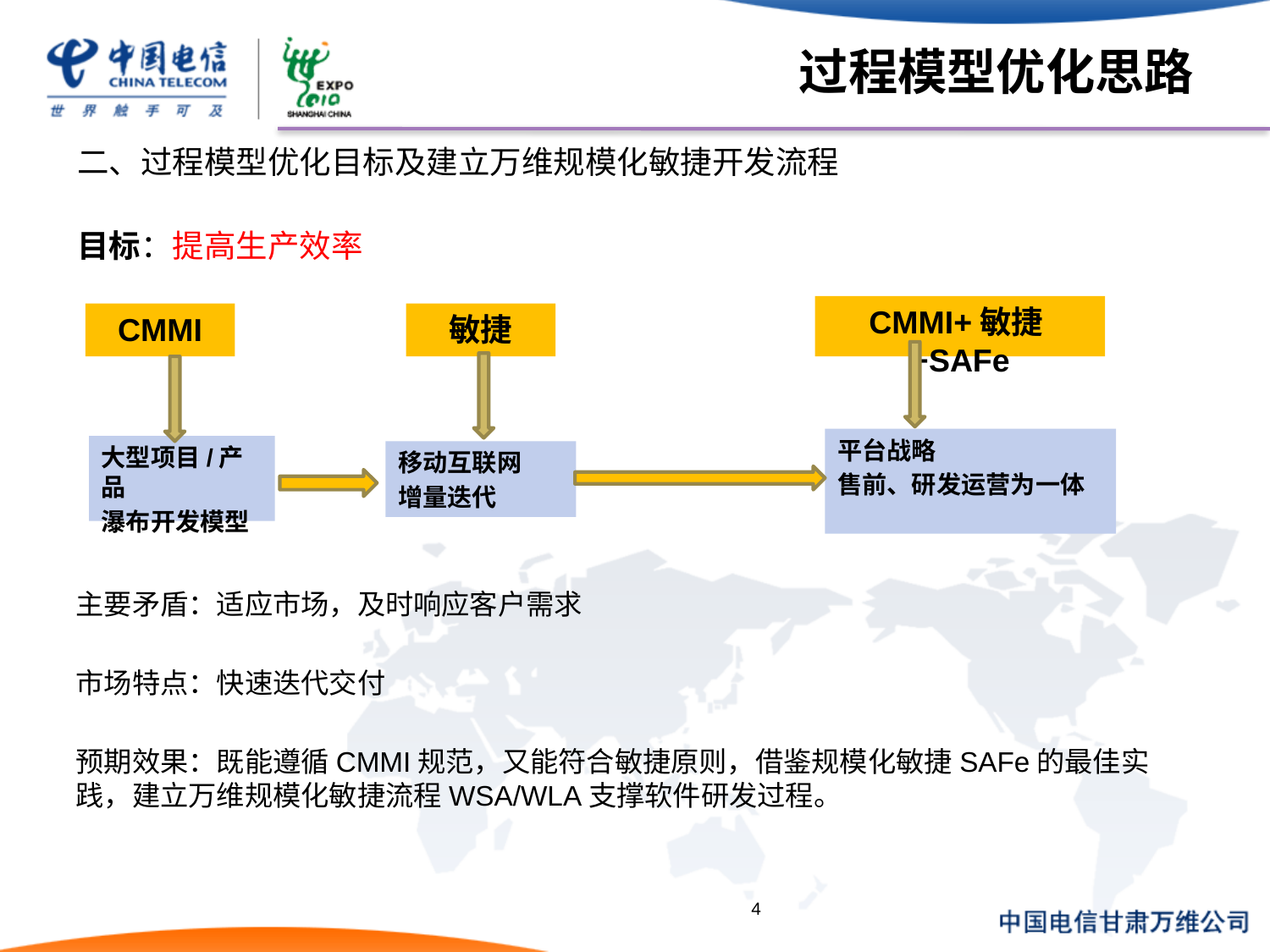

# 过程模型优化思路
二、过程模型优化目标及建立万维规模化敏捷开发流程

目标：提高生产效率

CMMI+敏捷+SAFe
CMMI
敏捷

平台战略
售前、研发运营为一体
大型项目/产品
瀑布开发模型
移动互联网
增量迭代

主要矛盾：适应市场，及时响应客户需求

市场特点：快速迭代交付

预期效果：既能遵循CMMI规范，又能符合敏捷原则，借鉴规模化敏捷SAFe的最佳实践，建立万维规模化敏捷流程WSA/WLA支撑软件研发过程。
4